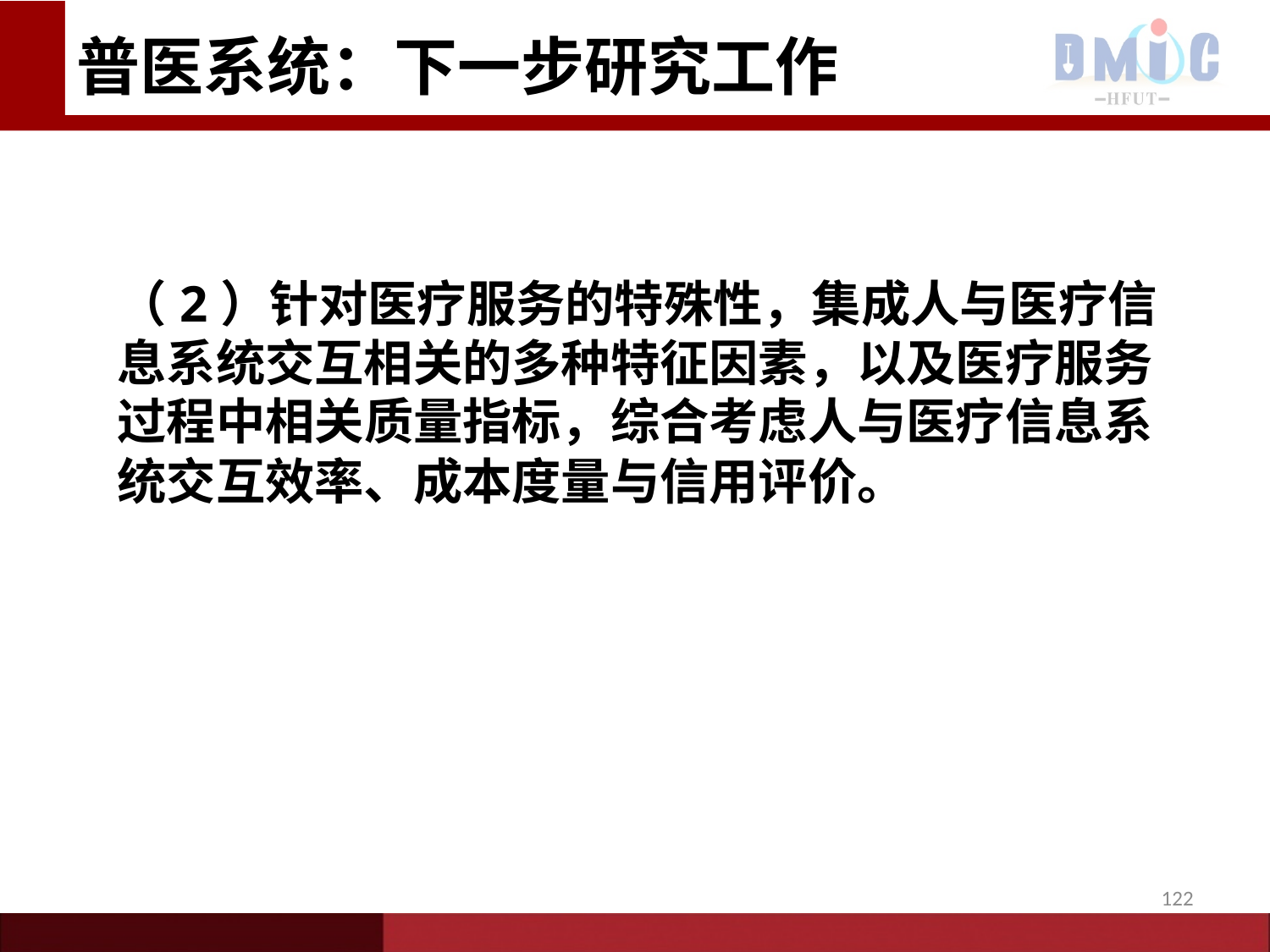

# 普医系统：下一步研究工作
（2）针对医疗服务的特殊性，集成人与医疗信息系统交互相关的多种特征因素，以及医疗服务过程中相关质量指标，综合考虑人与医疗信息系统交互效率、成本度量与信用评价。
122